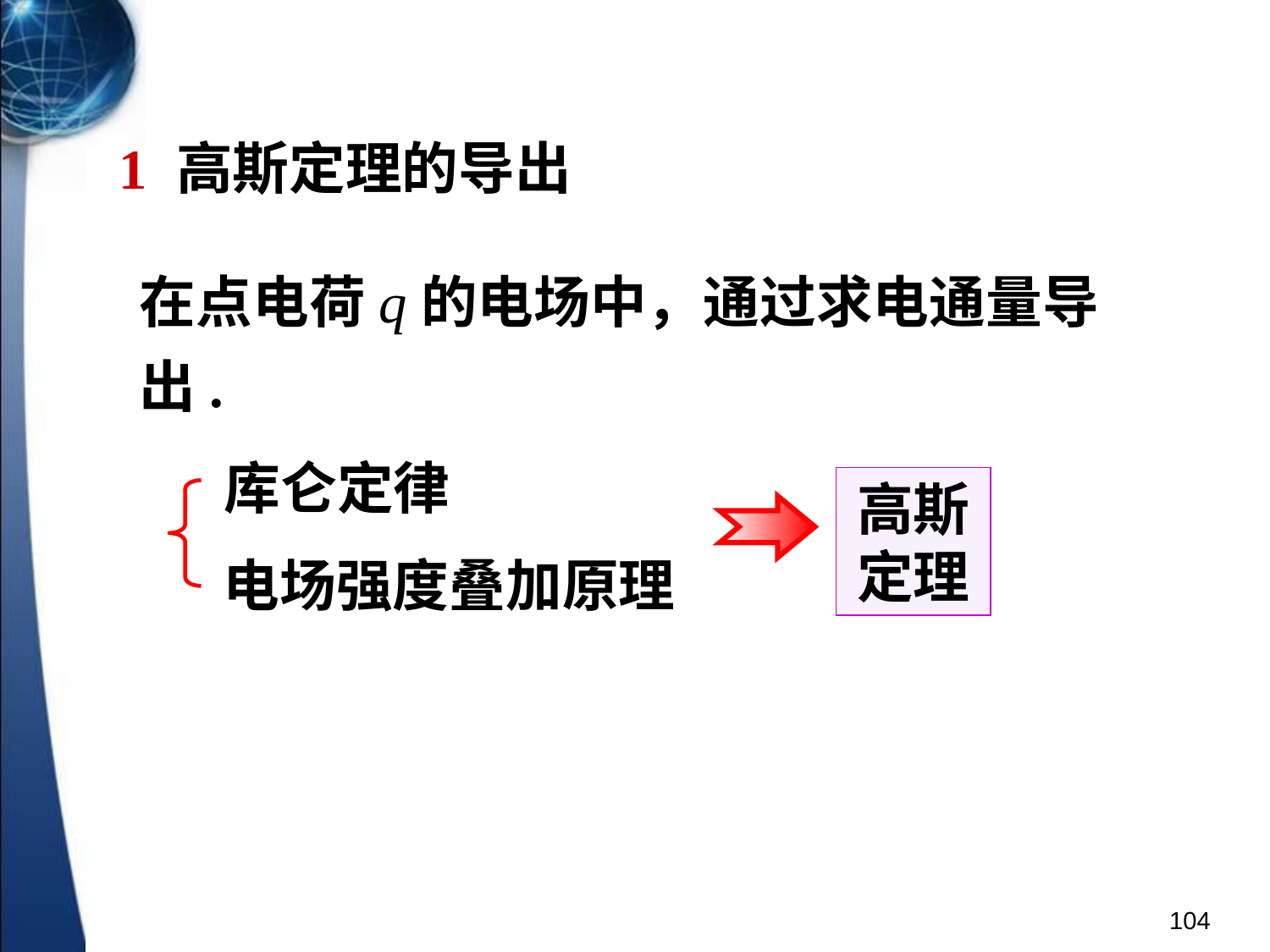

1 高斯定理的导出
在点电荷q的电场中，通过求电通量导出.
库仑定律

电场强度叠加原理
高斯
定理

104